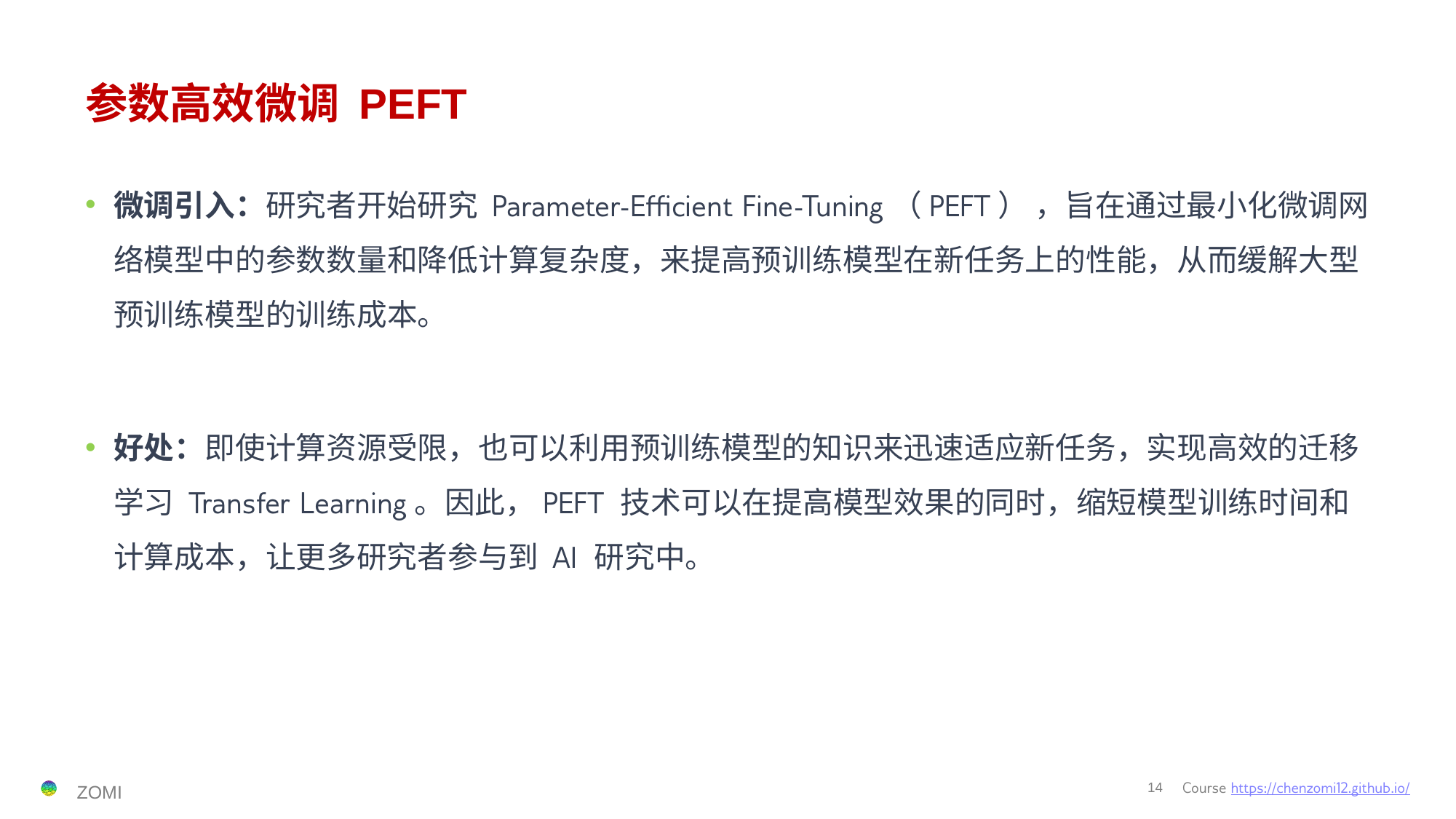

# 参数高效微调 PEFT
微调引入：研究者开始研究 Parameter-Efficient Fine-Tuning（PEFT） ，旨在通过最小化微调网络模型中的参数数量和降低计算复杂度，来提高预训练模型在新任务上的性能，从而缓解大型预训练模型的训练成本。

好处：即使计算资源受限，也可以利用预训练模型的知识来迅速适应新任务，实现高效的迁移学习 Transfer Learning。因此，PEFT 技术可以在提高模型效果的同时，缩短模型训练时间和计算成本，让更多研究者参与到 AI 研究中。